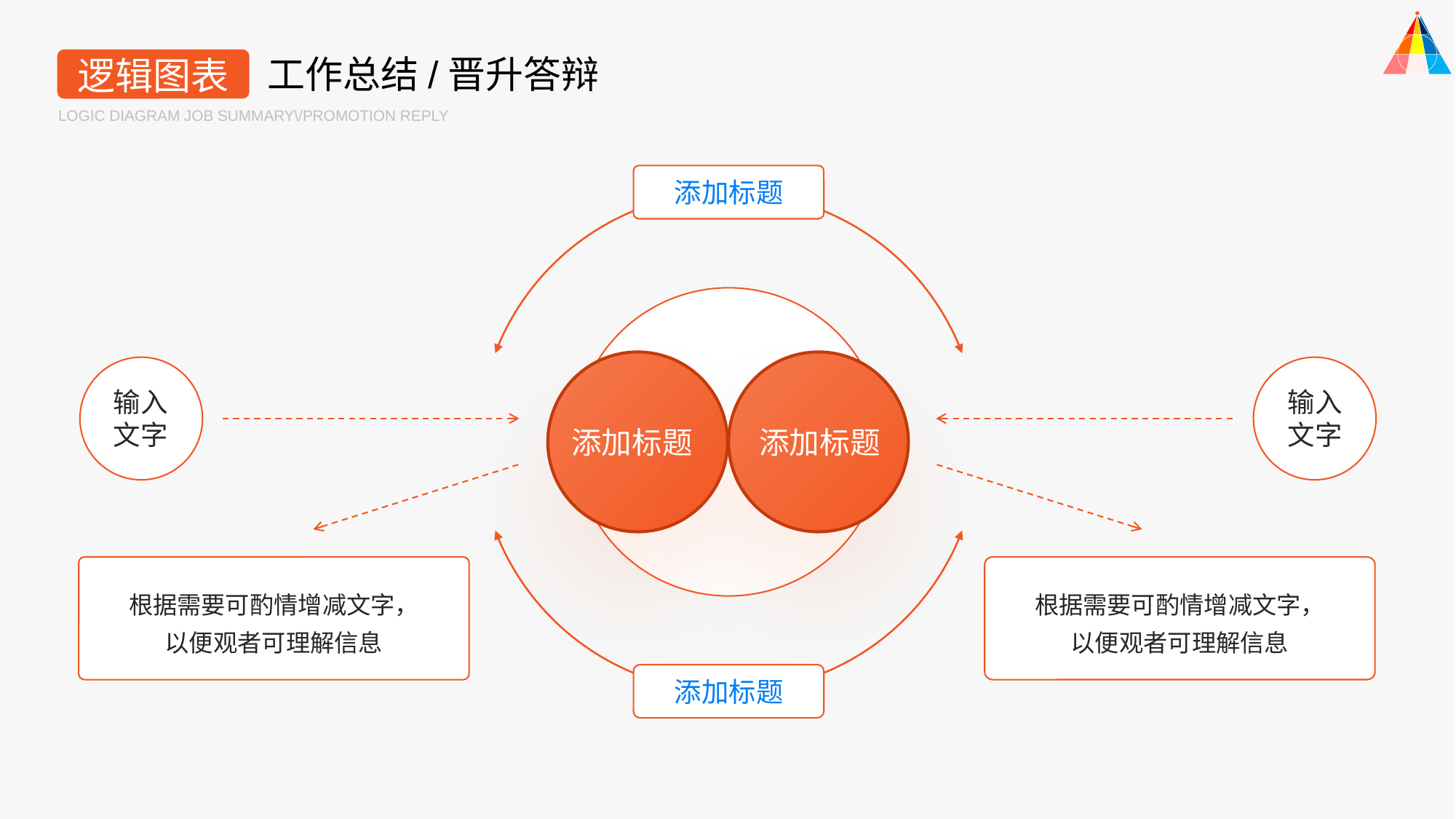

工作总结/晋升答辩

逻辑图表
LOGIC DIAGRAM JOB SUMMARY\/PROMOTION REPLY

添加标题

输入
文字
输入
文字
添加标题
添加标题

根据需要可酌情增减文字，以便观者可理解信息
根据需要可酌情增减文字，以便观者可理解信息

添加标题